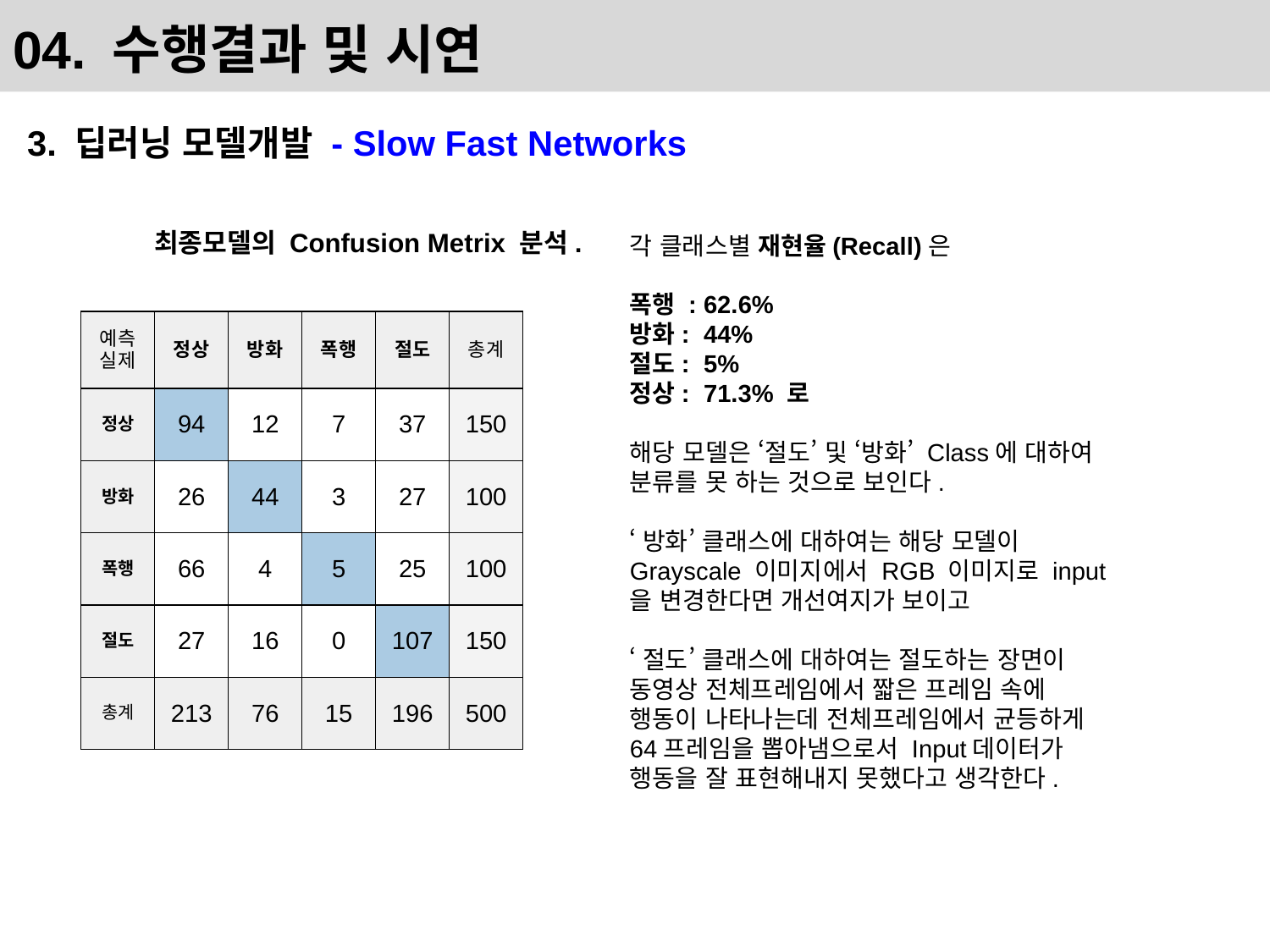

# 04. 수행결과 및 시연
3. 딥러닝 모델개발 - Slow Fast Networks

	최종모델의 Confusion Metrix 분석.

각 클래스별 재현율(Recall)은

폭행 : 62.6%
방화:  44%
절도:  5%
정상:  71.3% 로

해당 모델은 ‘절도’ 및 ‘방화’ Class에 대하여 분류를 못 하는 것으로 보인다.

‘방화’ 클래스에 대하여는 해당 모델이 Grayscale 이미지에서 RGB 이미지로 input을 변경한다면 개선여지가 보이고

‘절도’ 클래스에 대하여는 절도하는 장면이 동영상 전체프레임에서 짧은 프레임 속에 행동이 나타나는데 전체프레임에서 균등하게 64프레임을 뽑아냄으로서 Input데이터가 행동을 잘 표현해내지 못했다고 생각한다.

| 예측 실제 | 정상 | 방화 | 폭행 | 절도 | 총계 |
| --- | --- | --- | --- | --- | --- |
| 정상 | 94 | 12 | 7 | 37 | 150 |
| 방화 | 26 | 44 | 3 | 27 | 100 |
| 폭행 | 66 | 4 | 5 | 25 | 100 |
| 절도 | 27 | 16 | 0 | 107 | 150 |
| 총계 | 213 | 76 | 15 | 196 | 500 |